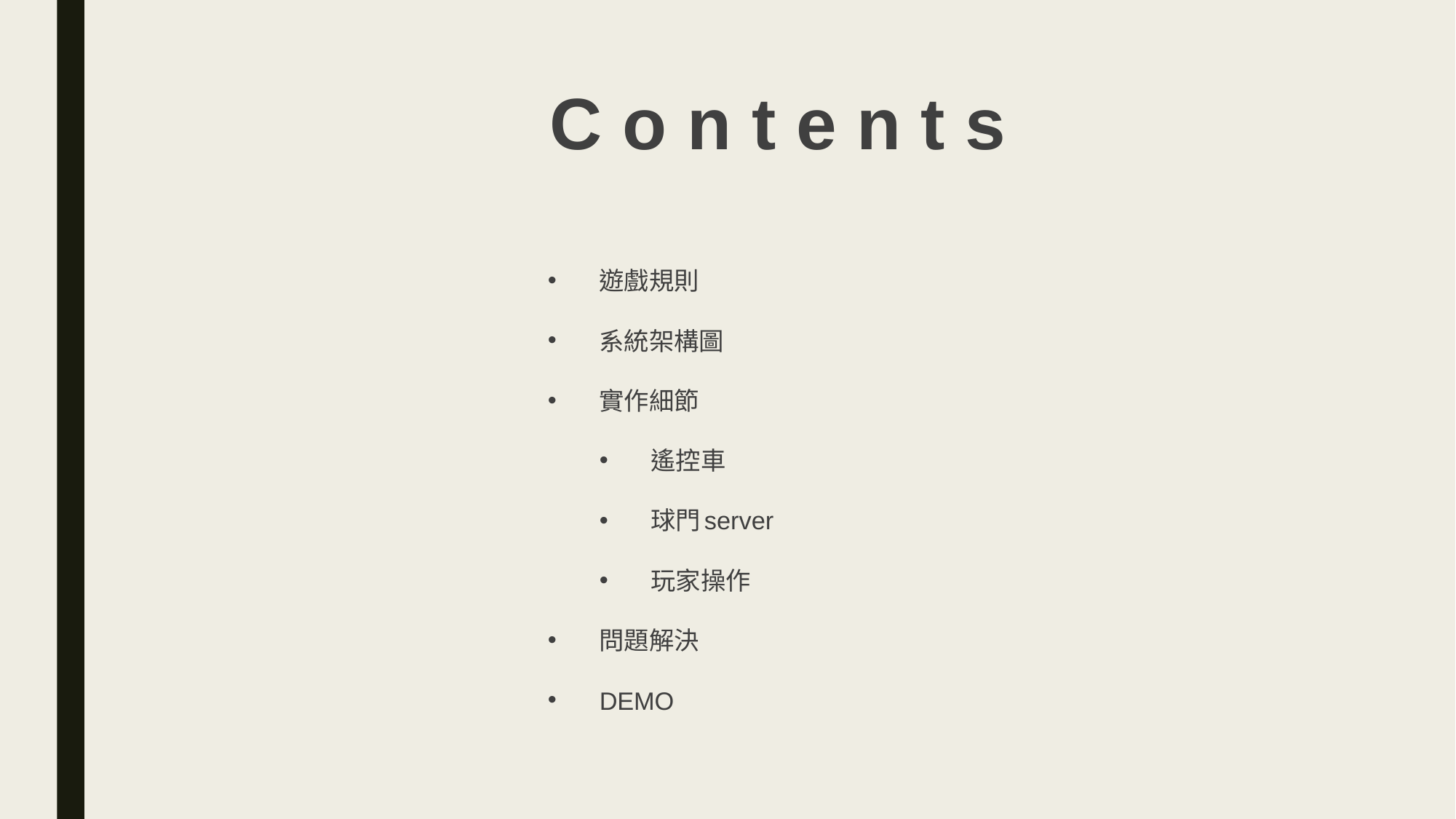

C o n t e n t s
遊戲規則
系統架構圖
實作細節
遙控車
球門server
玩家操作
問題解決
DEMO